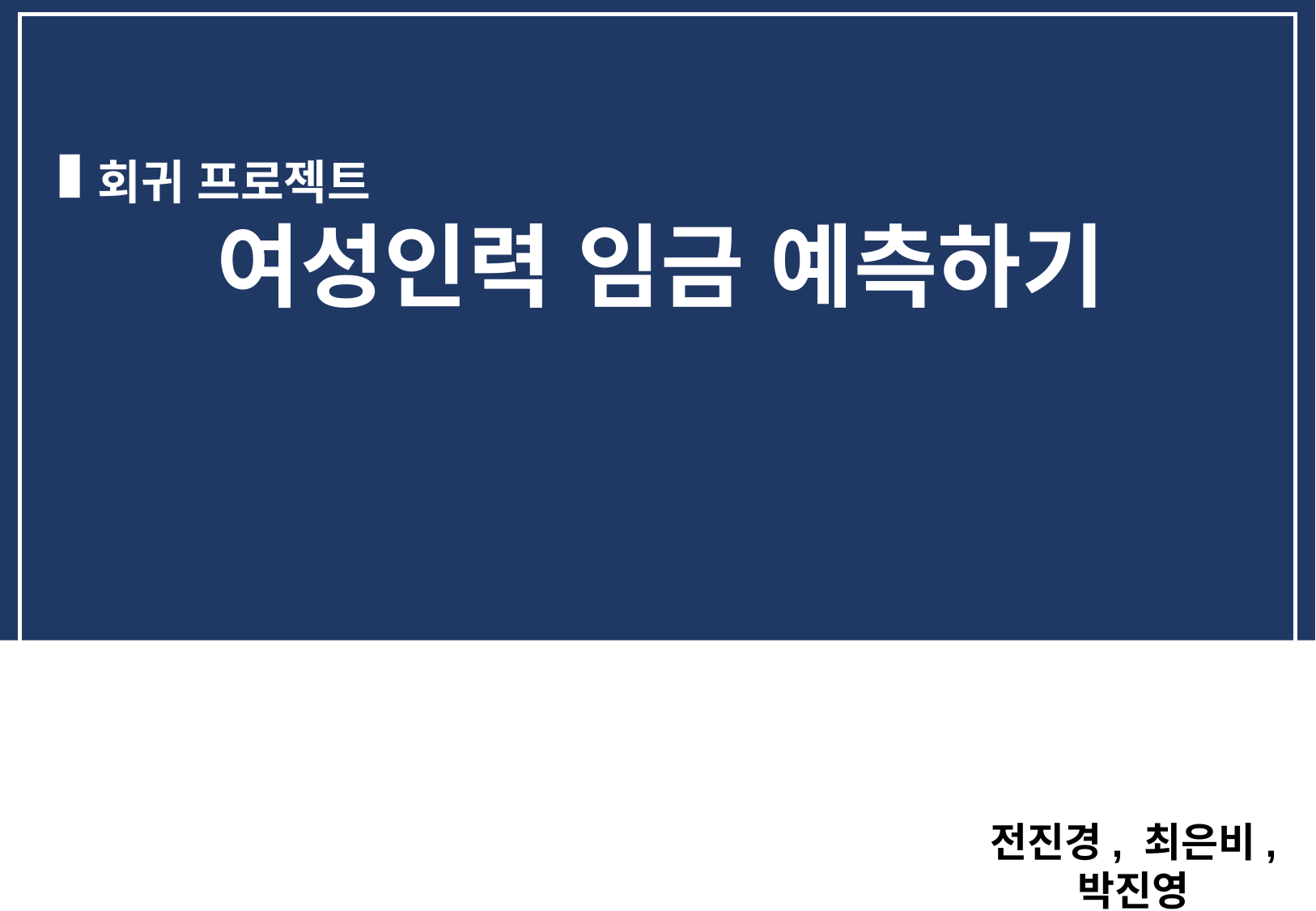

회귀 프로젝트
여성인력 임금 예측하기
전진경, 최은비,
박진영